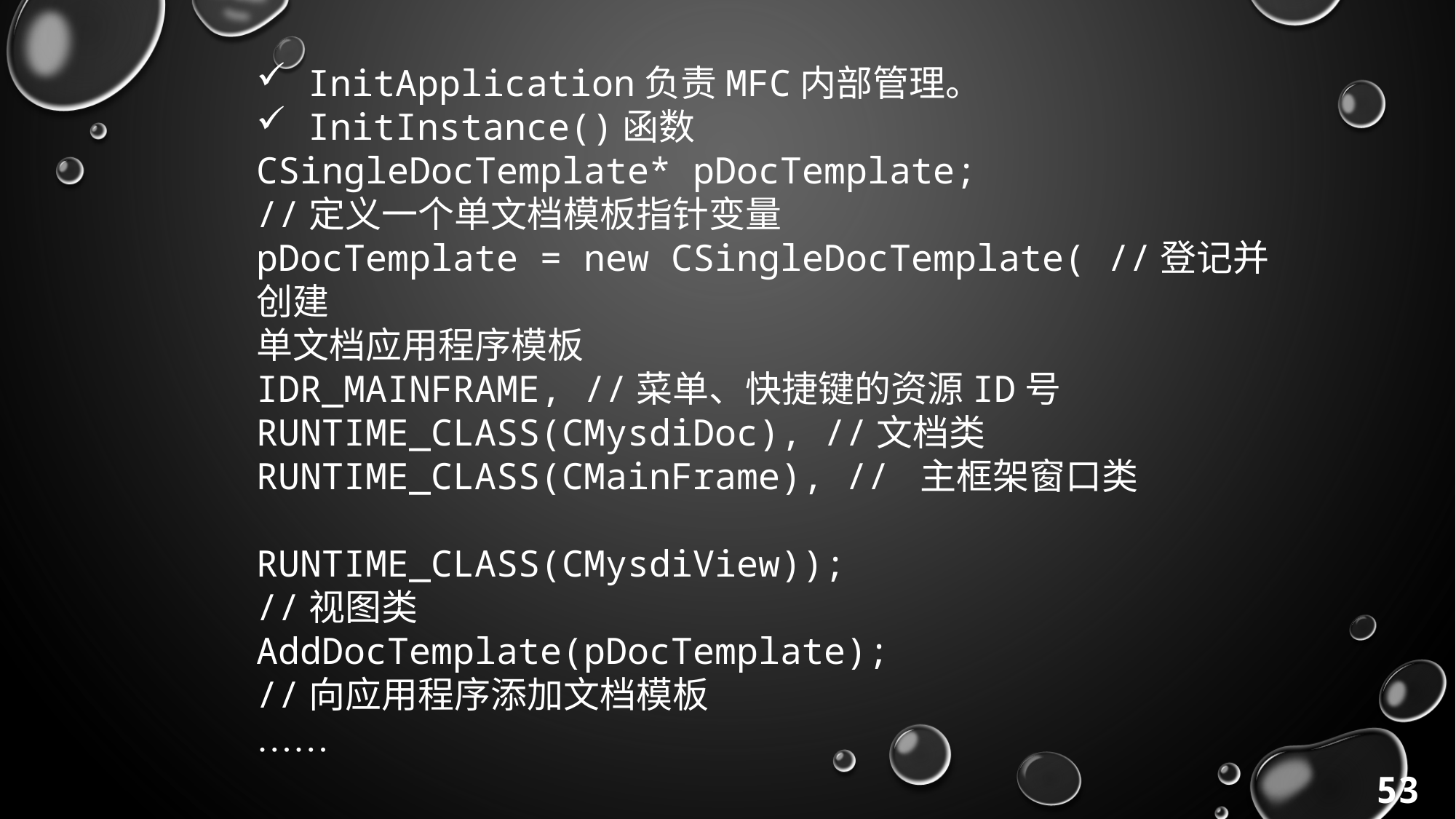

InitApplication负责MFC内部管理。
 InitInstance()函数
CSingleDocTemplate* pDocTemplate;
//定义一个单文档模板指针变量
pDocTemplate = new CSingleDocTemplate( //登记并创建
单文档应用程序模板
IDR_MAINFRAME, //菜单、快捷键的资源ID号
RUNTIME_CLASS(CMysdiDoc), //文档类
RUNTIME_CLASS(CMainFrame), // 主框架窗口类
RUNTIME_CLASS(CMysdiView));
//视图类
AddDocTemplate(pDocTemplate);
//向应用程序添加文档模板
……
53